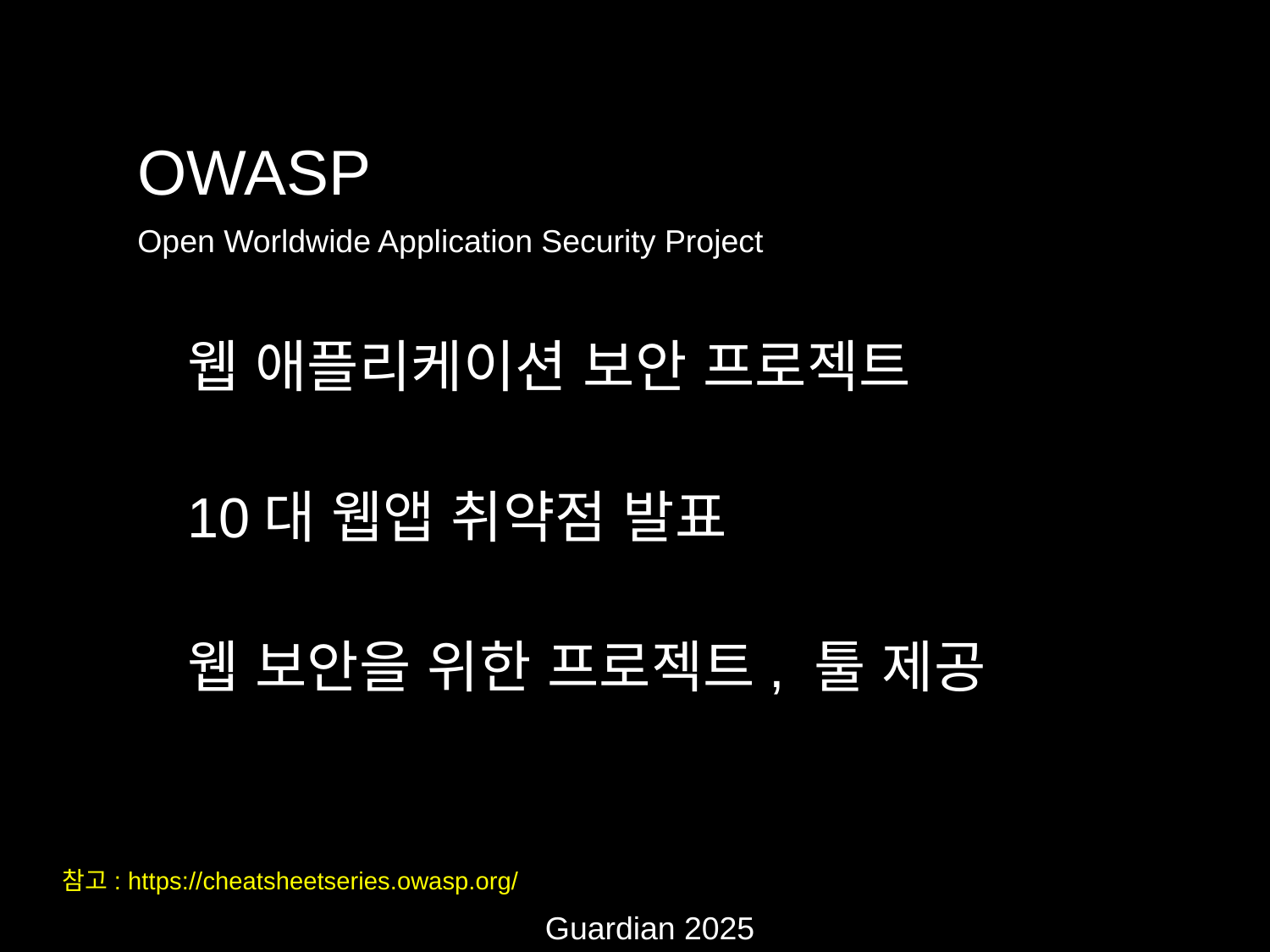

OWASP
Open Worldwide Application Security Project
웹 애플리케이션 보안 프로젝트
10대 웹앱 취약점 발표
웹 보안을 위한 프로젝트, 툴 제공
참고: https://cheatsheetseries.owasp.org/